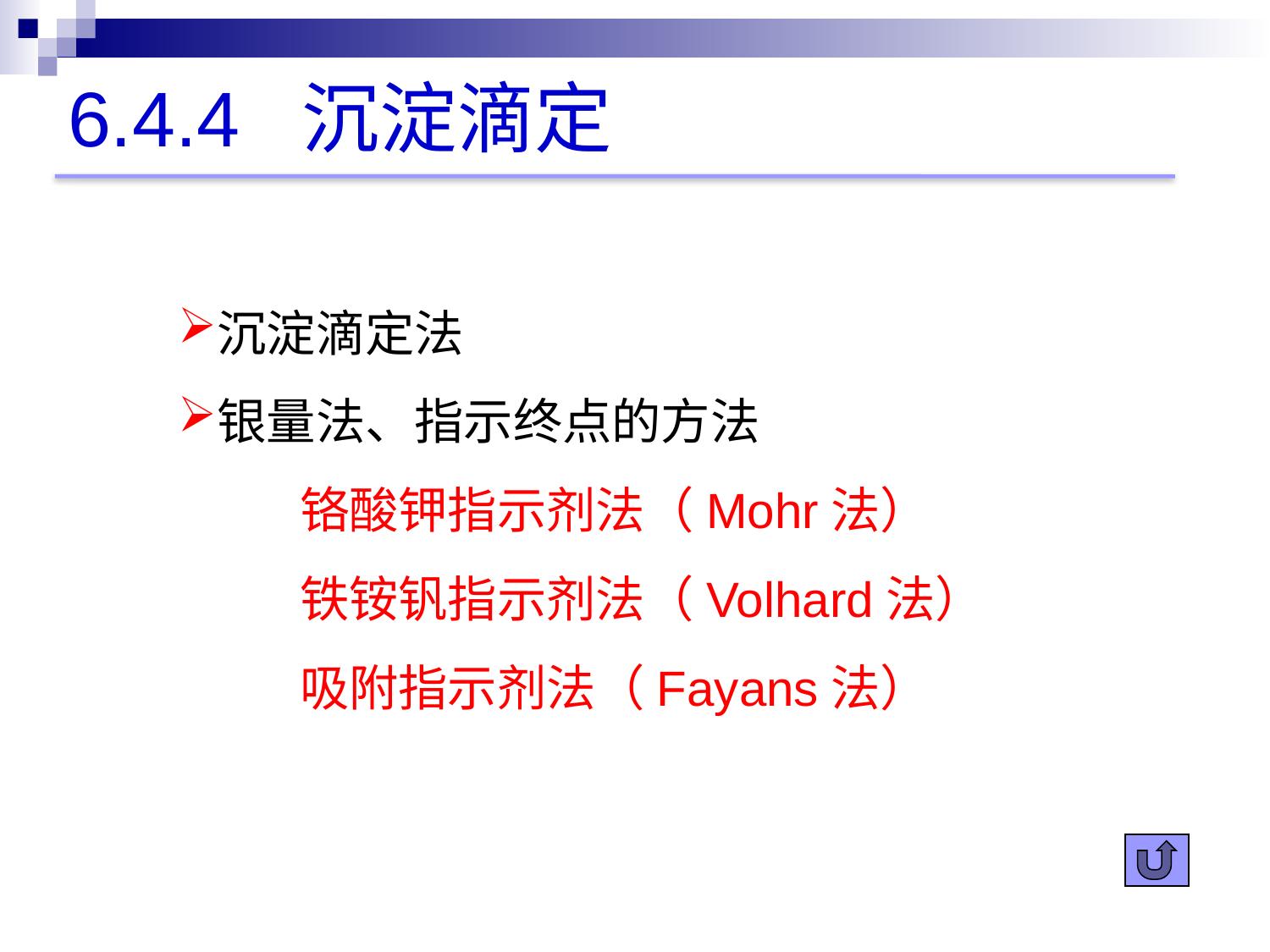

6.4.4  沉淀滴定

沉淀滴定法
银量法、指示终点的方法
          铬酸钾指示剂法（Mohr法）
          铁铵钒指示剂法（Volhard法）
          吸附指示剂法（Fayans法）